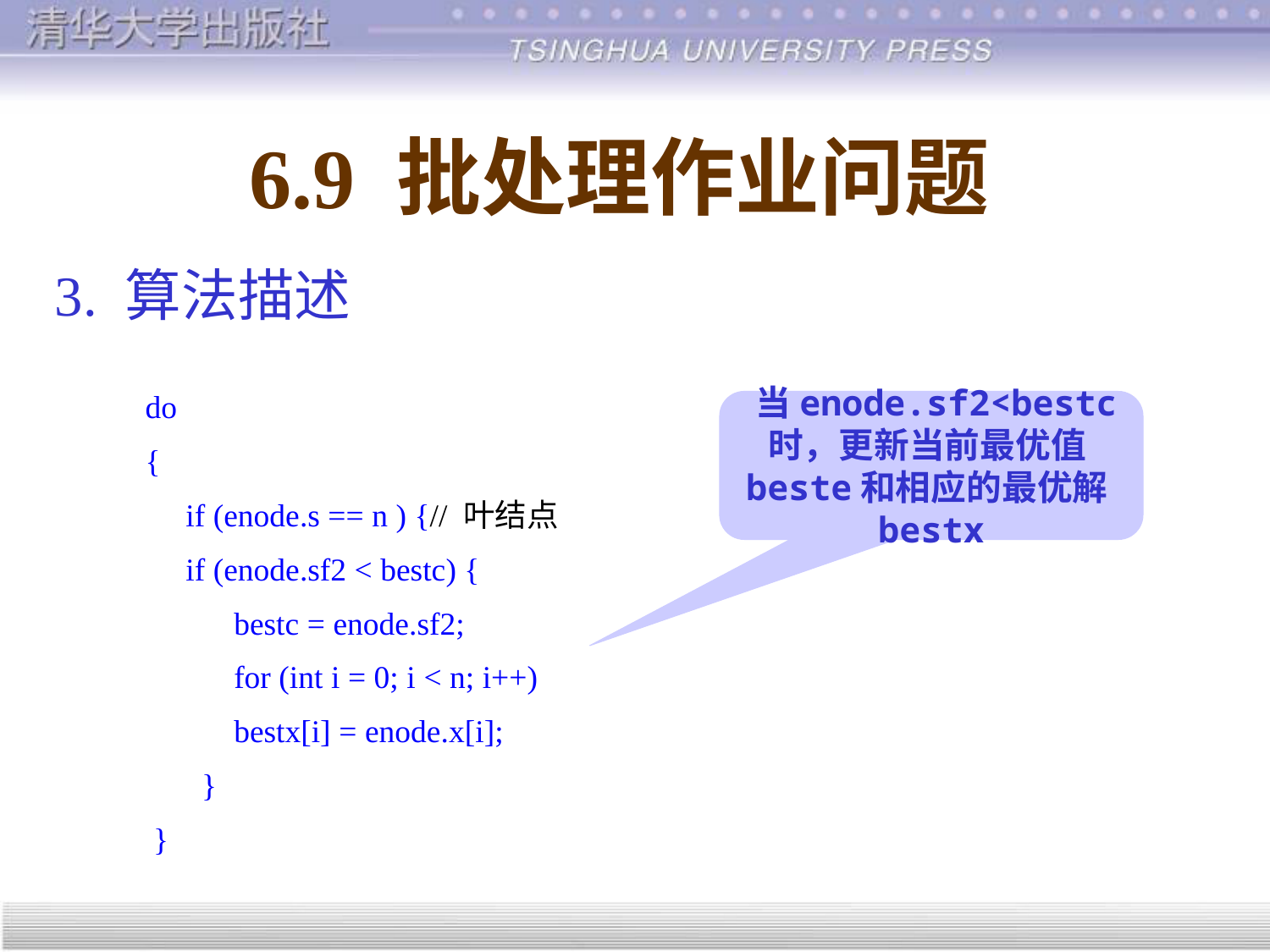

# 6.9 批处理作业问题
3. 算法描述
      do
      {
           if (enode.s == n ) {// 叶结点
           if (enode.sf2 < bestc) {
                 bestc = enode.sf2;
                 for (int i = 0; i < n; i++)
                 bestx[i] = enode.x[i];
             }
       }
 当enode.sf2<bestc时，更新当前最优值beste和相应的最优解bestx
100